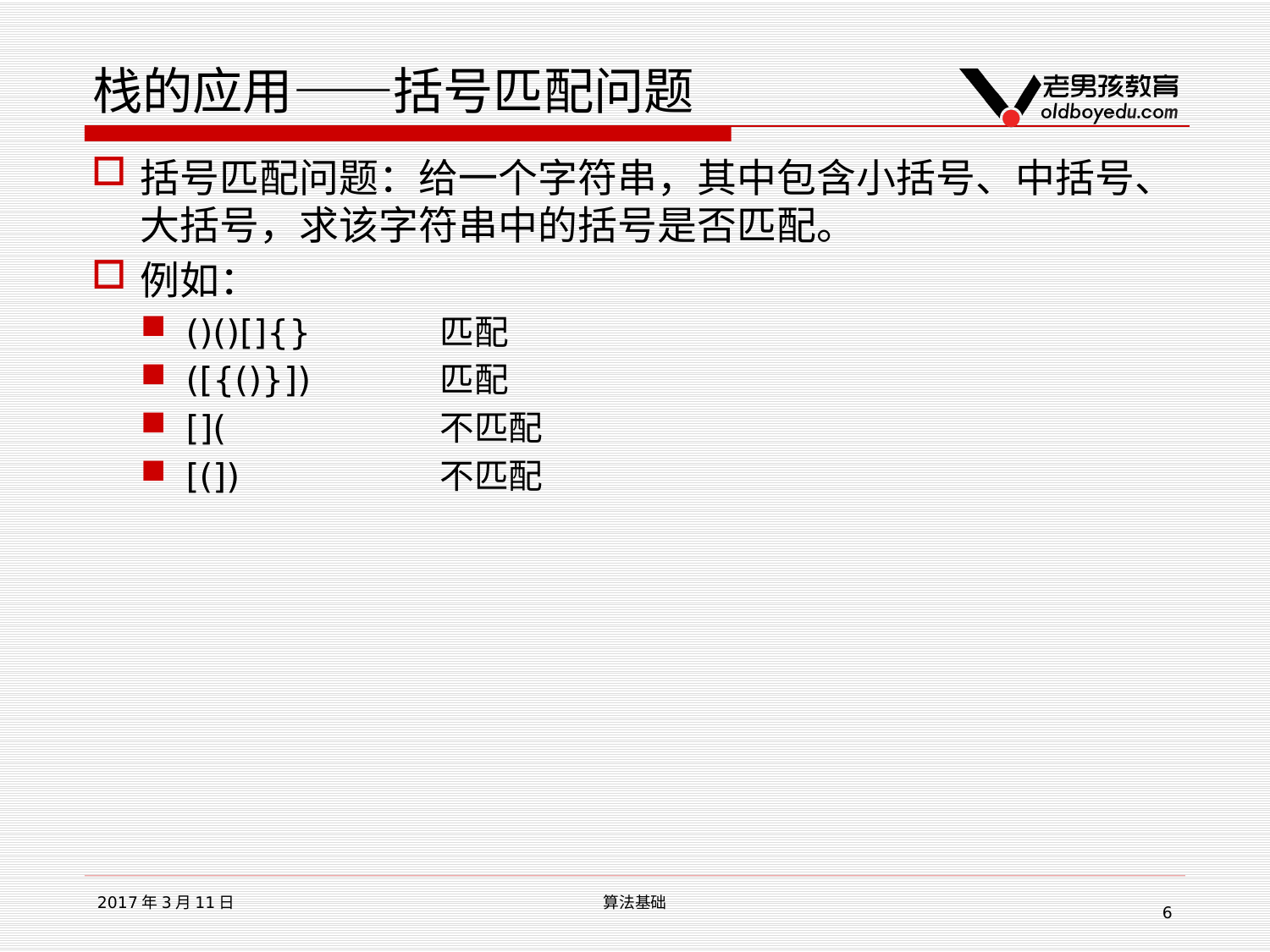

# 栈的应用——括号匹配问题
括号匹配问题：给一个字符串，其中包含小括号、中括号、大括号，求该字符串中的括号是否匹配。
例如：
()()[]{}		匹配
([{()}])		匹配
[](		不匹配
[(])		不匹配
2017年3月11日
算法基础
6